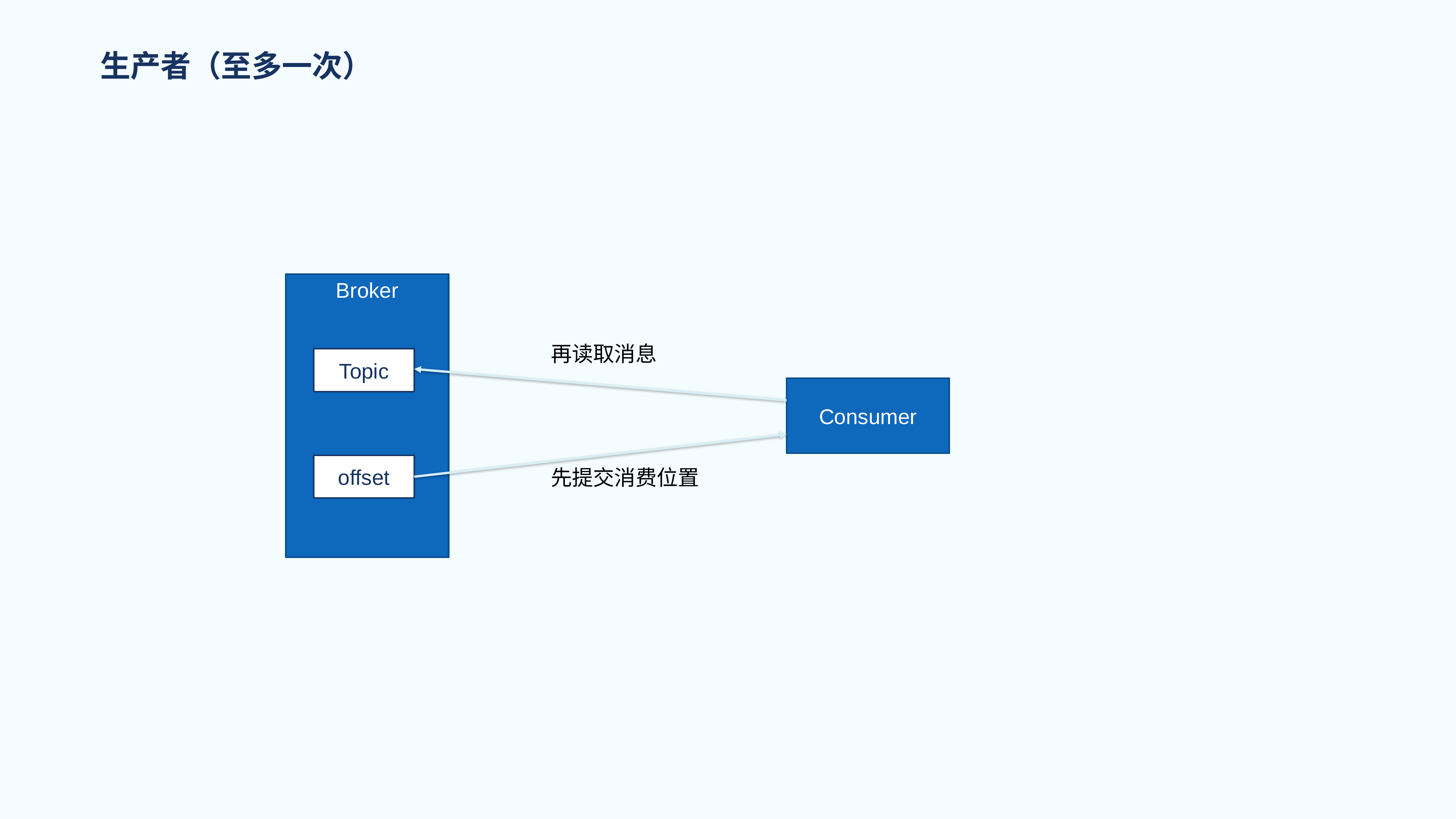

# 生产者（至多一次）
Broker
再读取消息
Topic
Consumer
offset
先提交消费位置